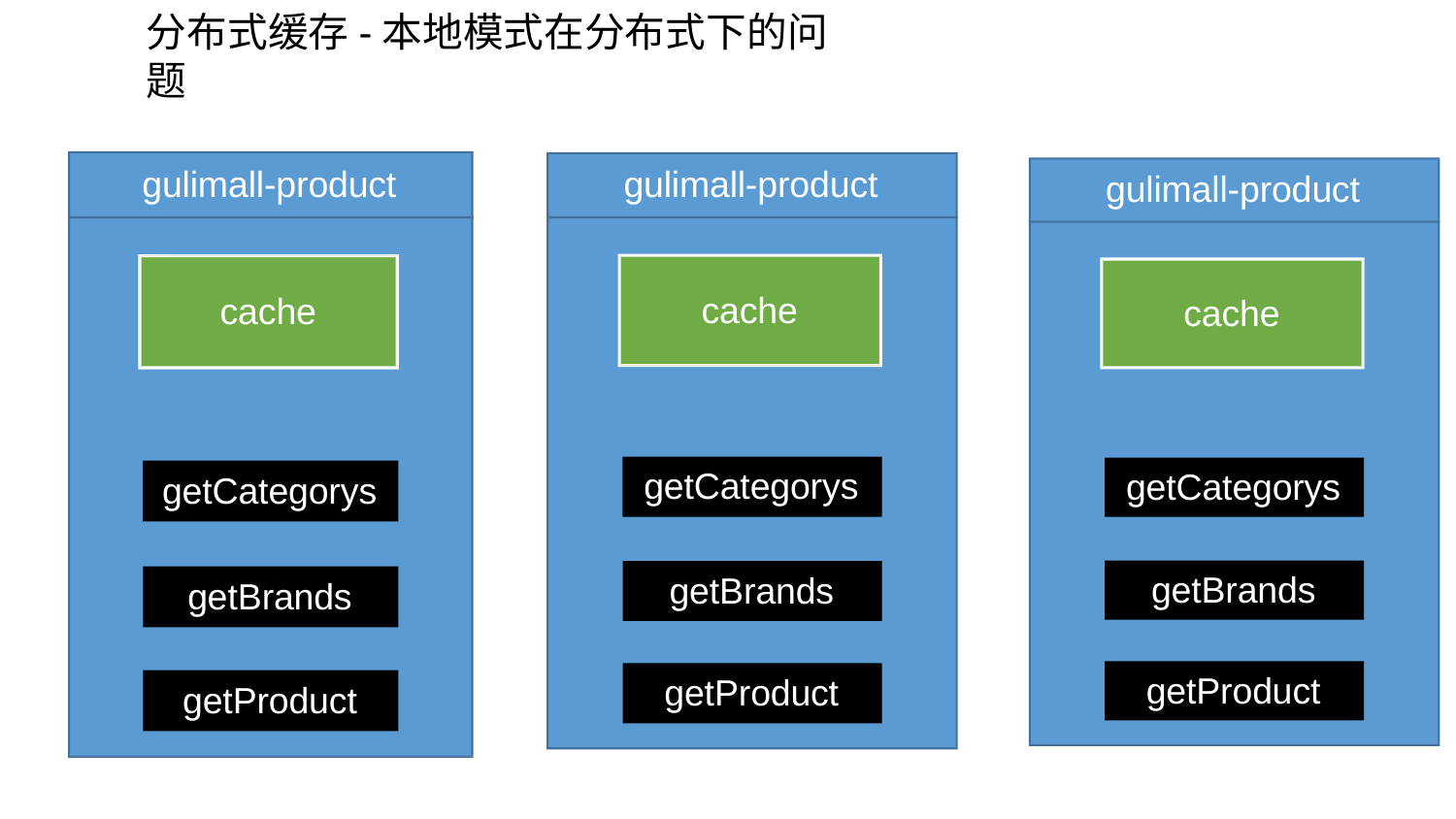

# 分布式缓存-本地模式在分布式下的问题

gulimall-product
gulimall-product

gulimall-product

cache
cache

cache

getCategorys
getCategorys

getCategorys

getBrands
getBrands

getBrands

getProduct

getProduct

getProduct